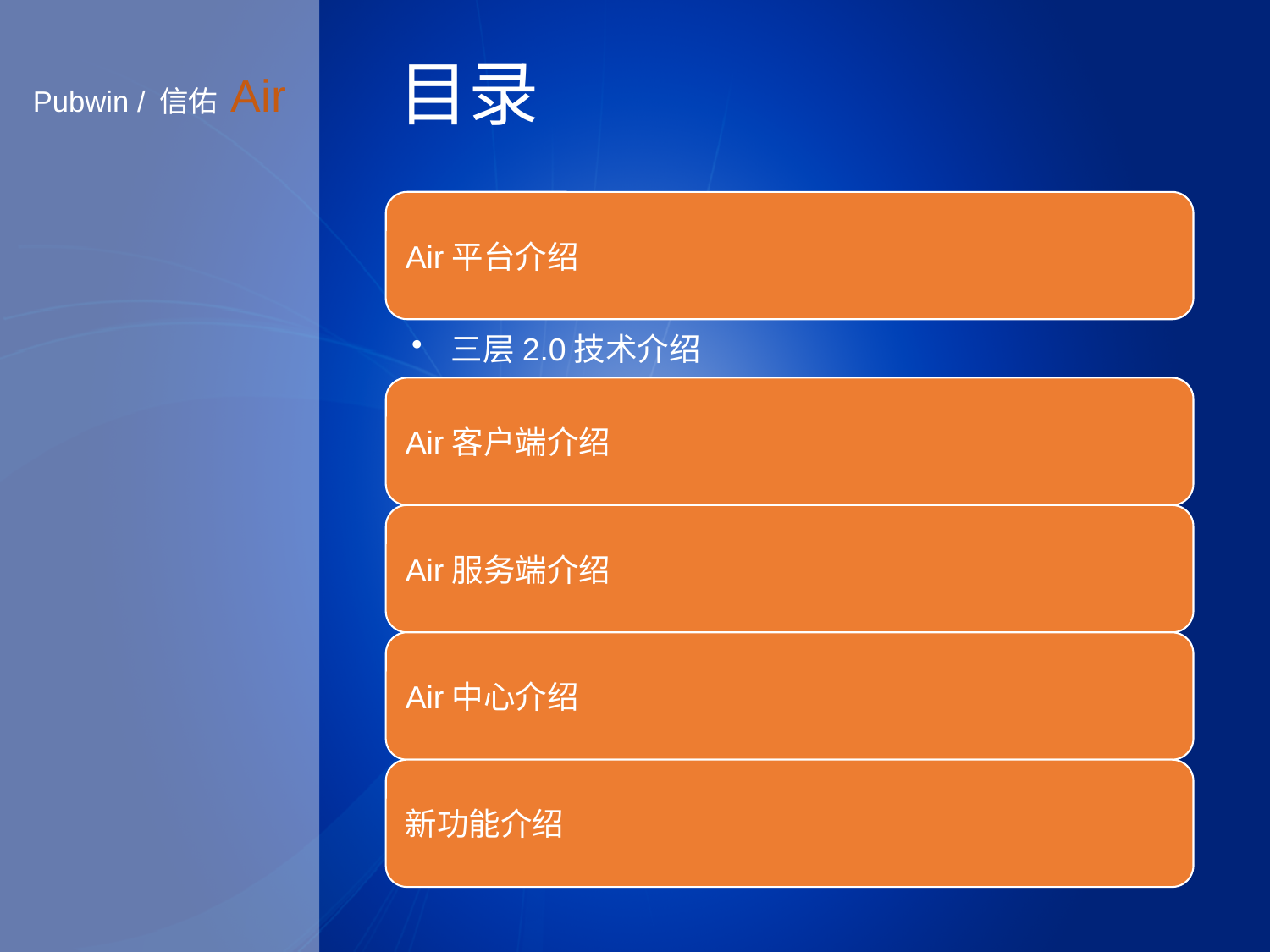

# 目录
Pubwin / 信佑 Air
Air平台介绍
Air客户端介绍
Air服务端介绍
Air中心介绍
新功能介绍
三层2.0技术介绍